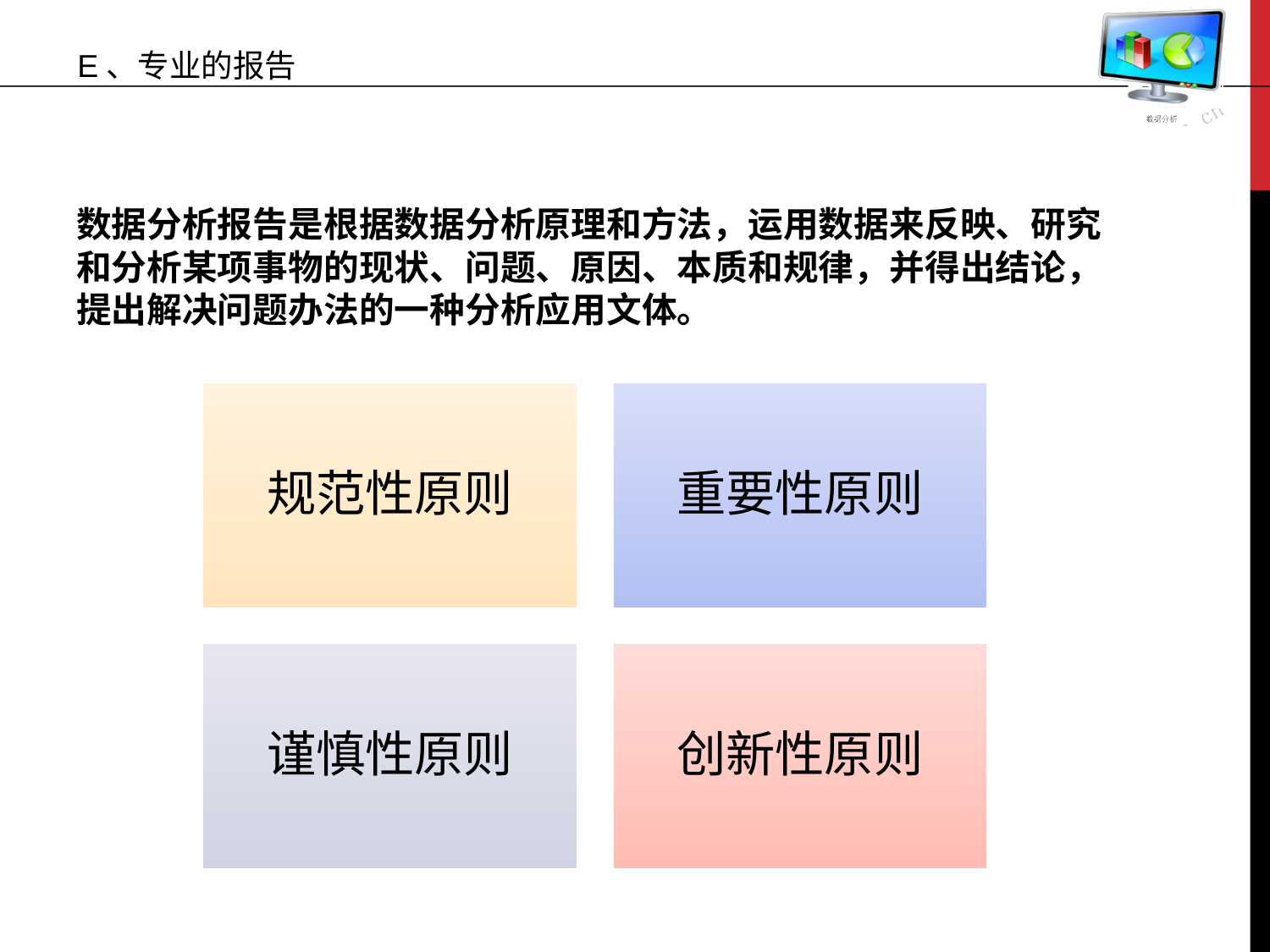

E、专业的报告
数据分析报告是根据数据分析原理和方法，运用数据来反映、研究和分析某项事物的现状、问题、原因、本质和规律，并得出结论，提出解决问题办法的一种分析应用文体。
规范性原则
重要性原则
谨慎性原则
创新性原则